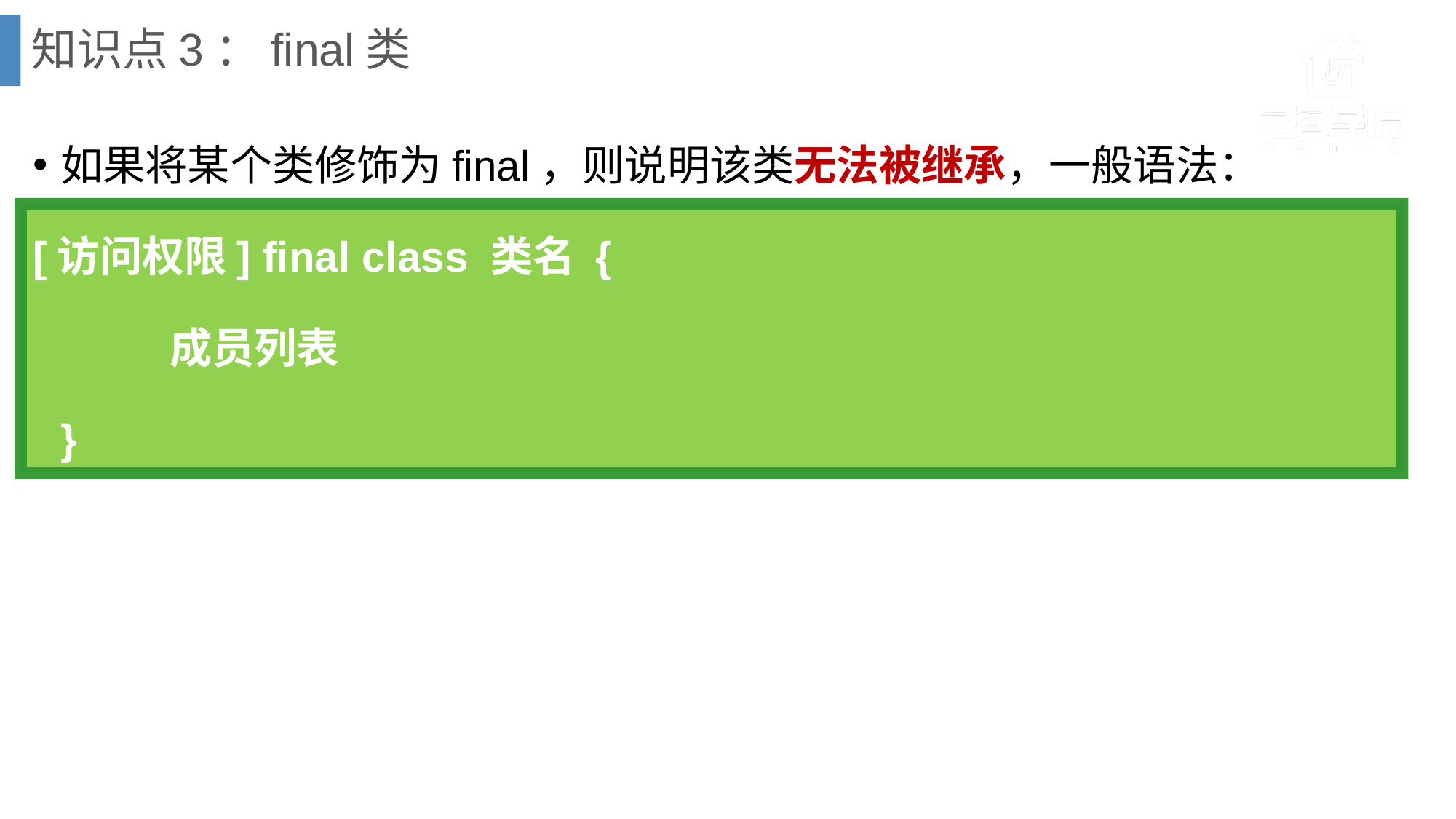

# 知识点3：final类
如果将某个类修饰为final，则说明该类无法被继承，一般语法：
[访问权限] final class 类名 {
		成员列表
	}